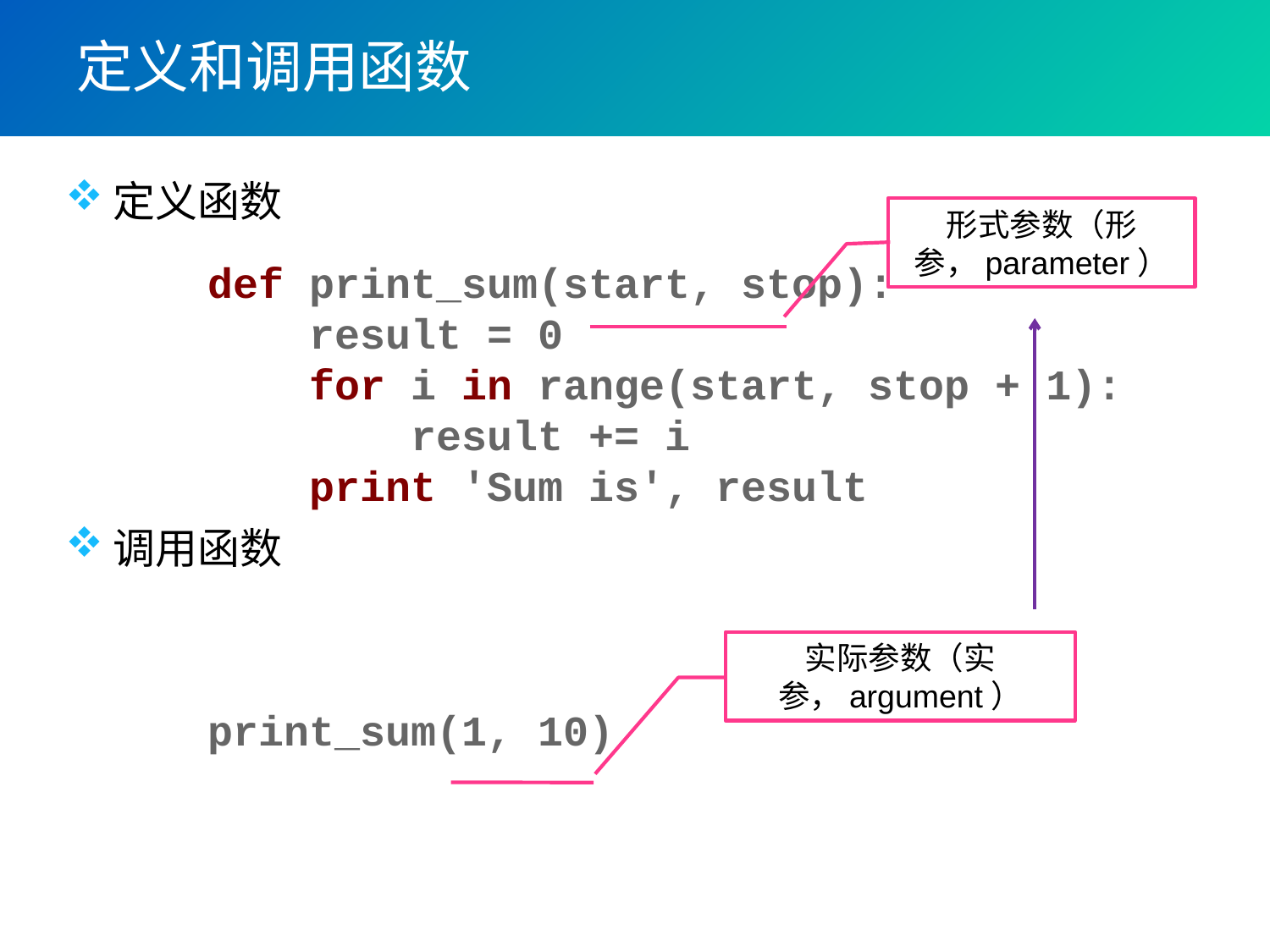

# 定义和调用函数
定义函数

调用函数

形式参数（形参，parameter）
def print_sum(start, stop):
    result = 0
    for i in range(start, stop + 1):
        result += i
    print 'Sum is', result
实际参数（实参，argument）
print_sum(1, 10)